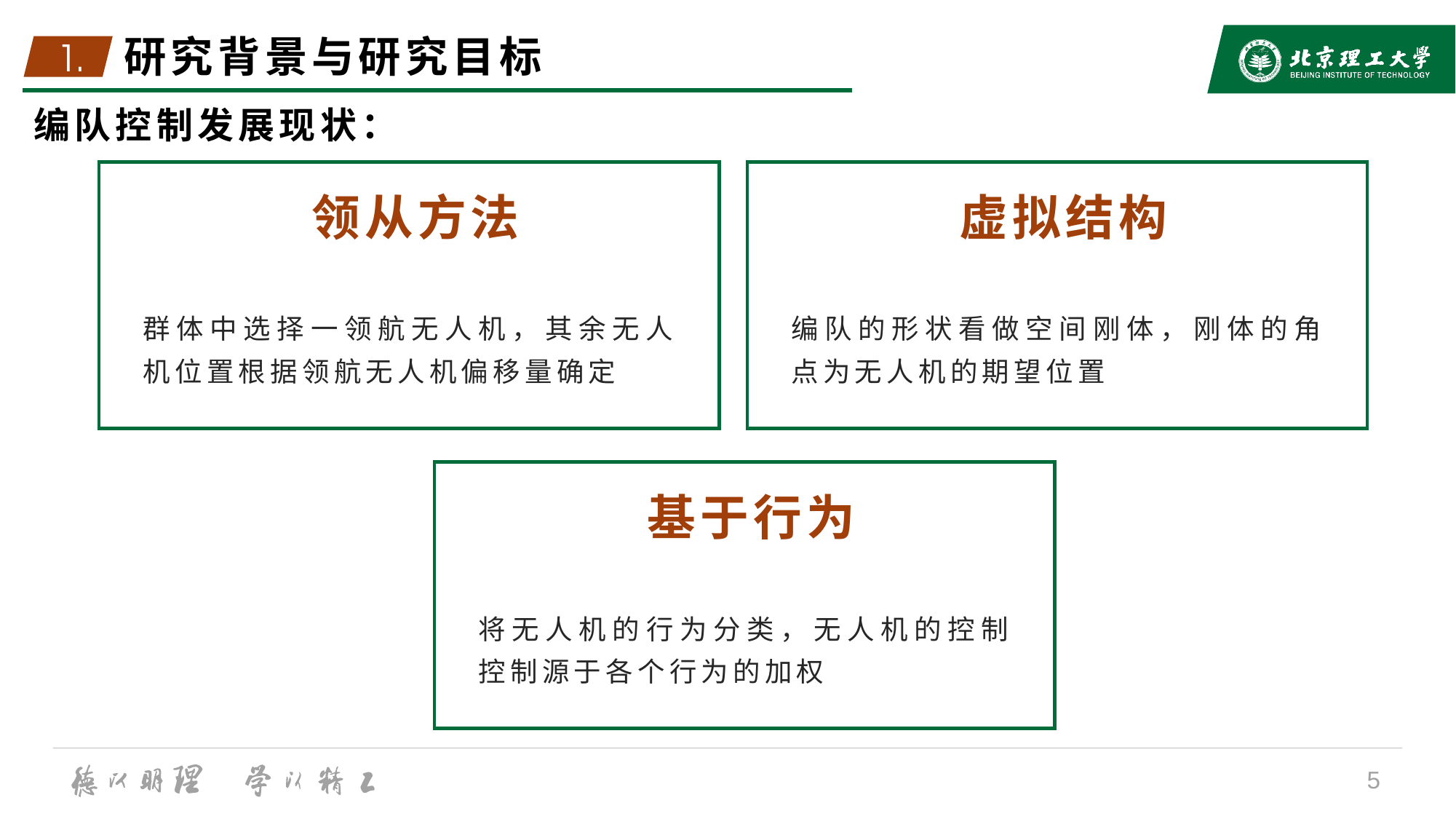

1.
# 研究背景与研究目标
编队控制发展现状：

领从方法
虚拟结构
群体中选择一领航无人机，其余无人机位置根据领航无人机偏移量确定
编队的形状看做空间刚体，刚体的角点为无人机的期望位置

基于行为
将无人机的行为分类，无人机的控制控制源于各个行为的加权